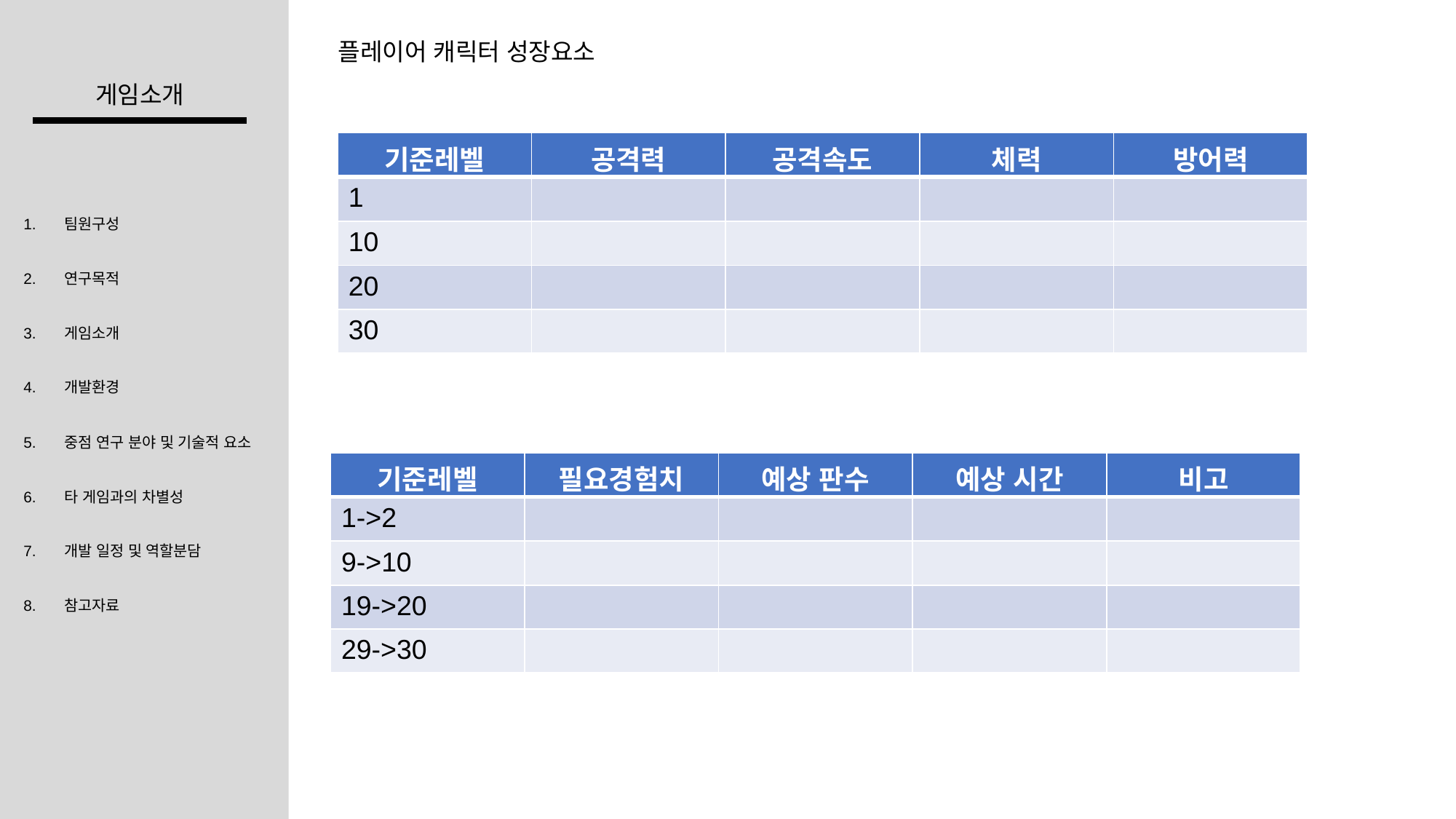

플레이어 캐릭터 성장요소
게임소개
| 기준레벨 | 공격력 | 공격속도 | 체력 | 방어력 |
| --- | --- | --- | --- | --- |
| 1 |  |  |  |  |
| 10 |  |  |  |  |
| 20 |  |  |  |  |
| 30 |  |  |  |  |
팀원구성
연구목적
게임소개
개발환경
중점 연구 분야 및 기술적 요소
타 게임과의 차별성
개발 일정 및 역할분담
참고자료
| 기준레벨 | 필요경험치 | 예상 판수 | 예상 시간 | 비고 |
| --- | --- | --- | --- | --- |
| 1->2 |  |  |  |  |
| 9->10 |  |  |  |  |
| 19->20 |  |  |  |  |
| 29->30 |  |  |  |  |